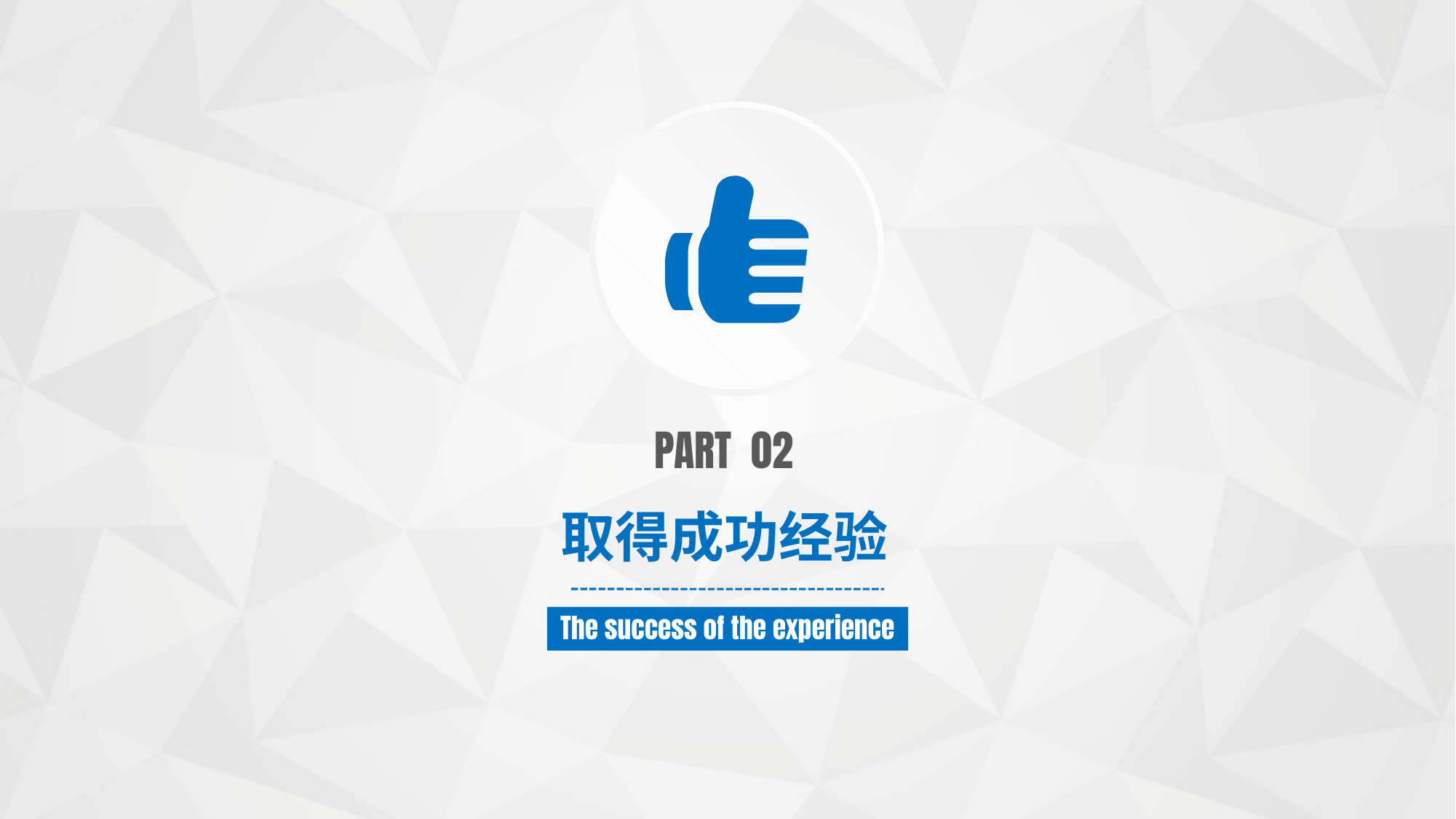

PART  02
取得成功经验

The success of the experience